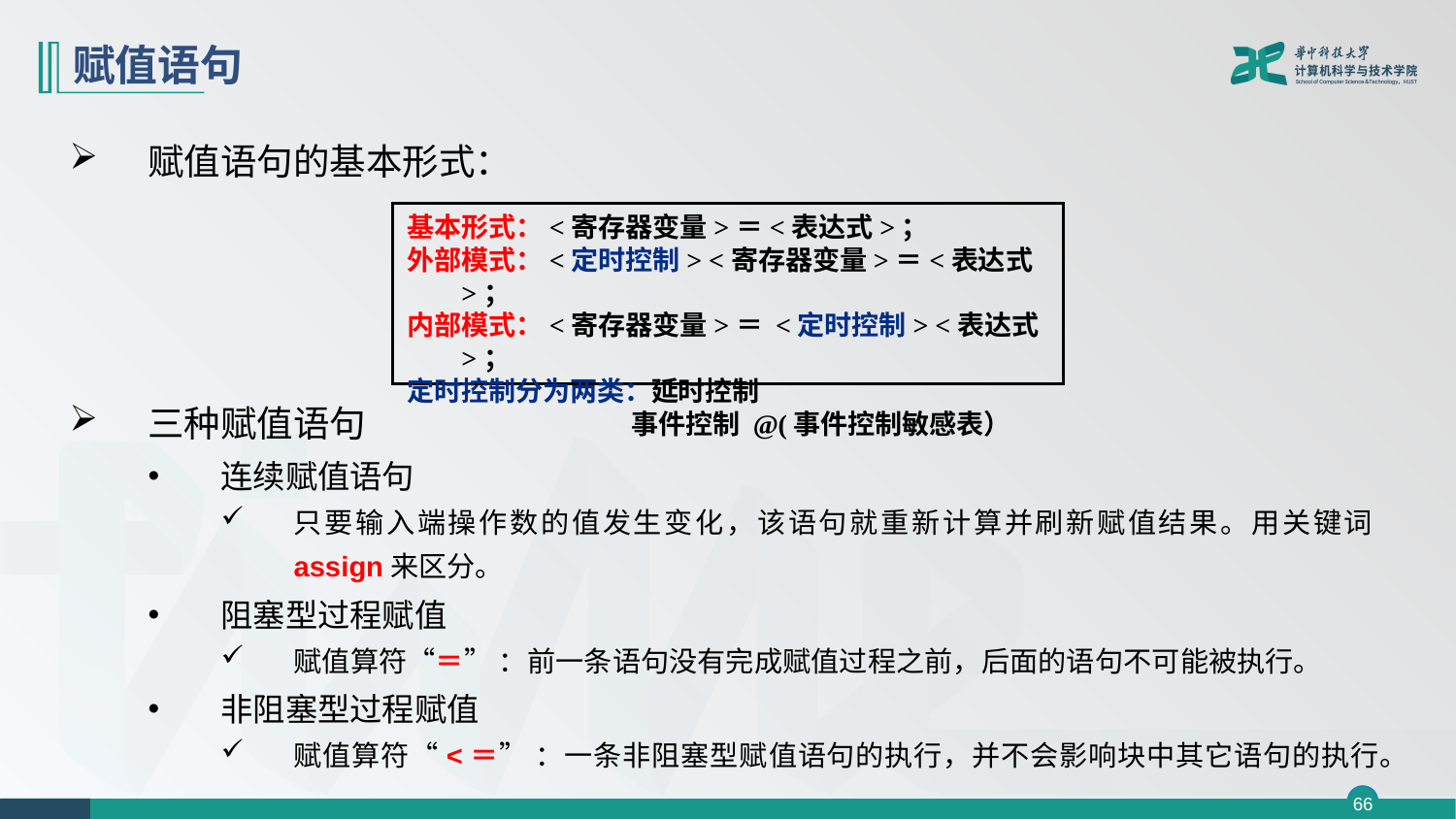

# 赋值语句
赋值语句的基本形式：

三种赋值语句
连续赋值语句
只要输入端操作数的值发生变化，该语句就重新计算并刷新赋值结果。用关键词assign来区分。
阻塞型过程赋值
赋值算符“＝” ：前一条语句没有完成赋值过程之前，后面的语句不可能被执行。
非阻塞型过程赋值
赋值算符“<＝” ：一条非阻塞型赋值语句的执行，并不会影响块中其它语句的执行。

基本形式：<寄存器变量>＝<表达式>；
外部模式：<定时控制> <寄存器变量>＝<表达式>；
内部模式：<寄存器变量>＝ <定时控制> <表达式>；
定时控制分为两类：延时控制
                                    事件控制 @(事件控制敏感表）